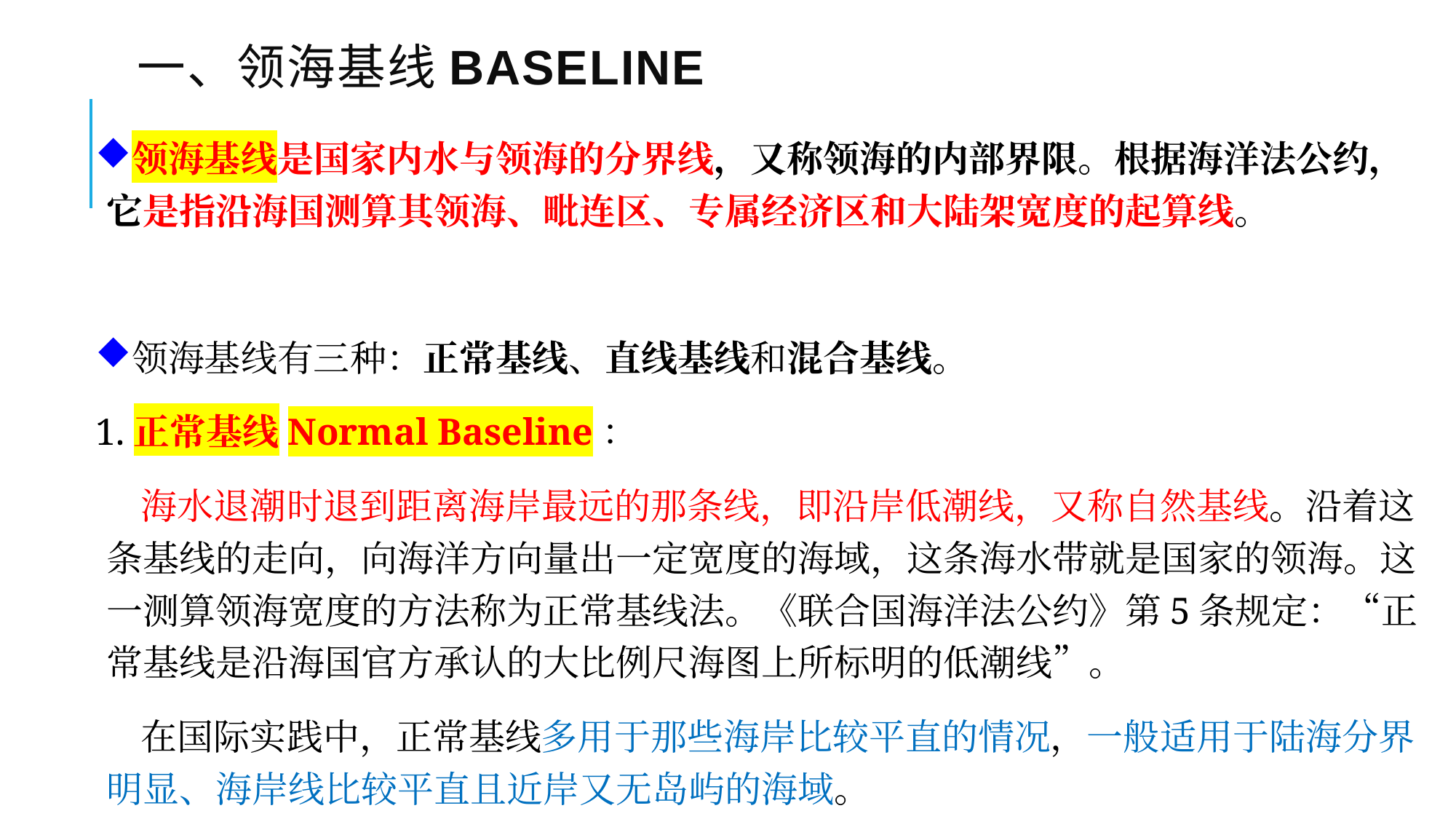

# 一、领海基线Baseline
领海基线是国家内水与领海的分界线，又称领海的内部界限。根据海洋法公约，它是指沿海国测算其领海、毗连区、专属经济区和大陆架宽度的起算线。

领海基线有三种：正常基线、直线基线和混合基线。
1.正常基线Normal Baseline：
    海水退潮时退到距离海岸最远的那条线，即沿岸低潮线，又称自然基线。沿着这条基线的走向，向海洋方向量出一定宽度的海域，这条海水带就是国家的领海。这一测算领海宽度的方法称为正常基线法。《联合国海洋法公约》第5条规定：“正常基线是沿海国官方承认的大比例尺海图上所标明的低潮线”。
    在国际实践中，正常基线多用于那些海岸比较平直的情况，一般适用于陆海分界明显、海岸线比较平直且近岸又无岛屿的海域。